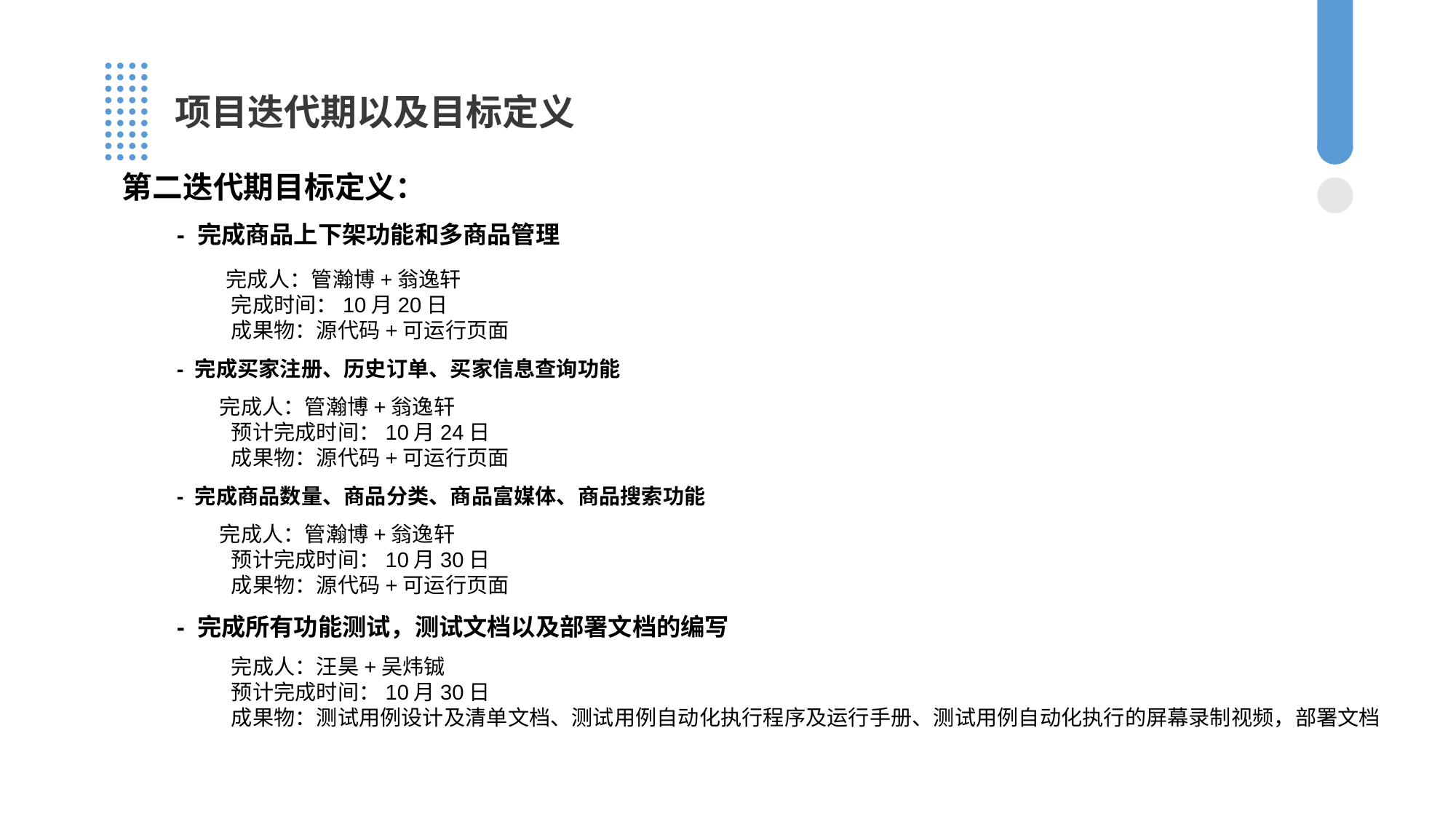

项目迭代期以及目标定义

第二迭代期目标定义：
- 完成商品上下架功能和多商品管理
        完成人：管瀚博+翁逸轩
完成时间：10月20日
成果物：源代码+可运行页面
- 完成买家注册、历史订单、买家信息查询功能
        完成人：管瀚博+翁逸轩
预计完成时间：10月24日
成果物：源代码+可运行页面
- 完成商品数量、商品分类、商品富媒体、商品搜索功能
        完成人：管瀚博+翁逸轩
预计完成时间：10月30日
成果物：源代码+可运行页面
- 完成所有功能测试，测试文档以及部署文档的编写
完成人：汪昊+吴炜铖
预计完成时间：10月30日
成果物：测试用例设计及清单文档、测试用例自动化执行程序及运行手册、测试用例自动化执行的屏幕录制视频，部署文档